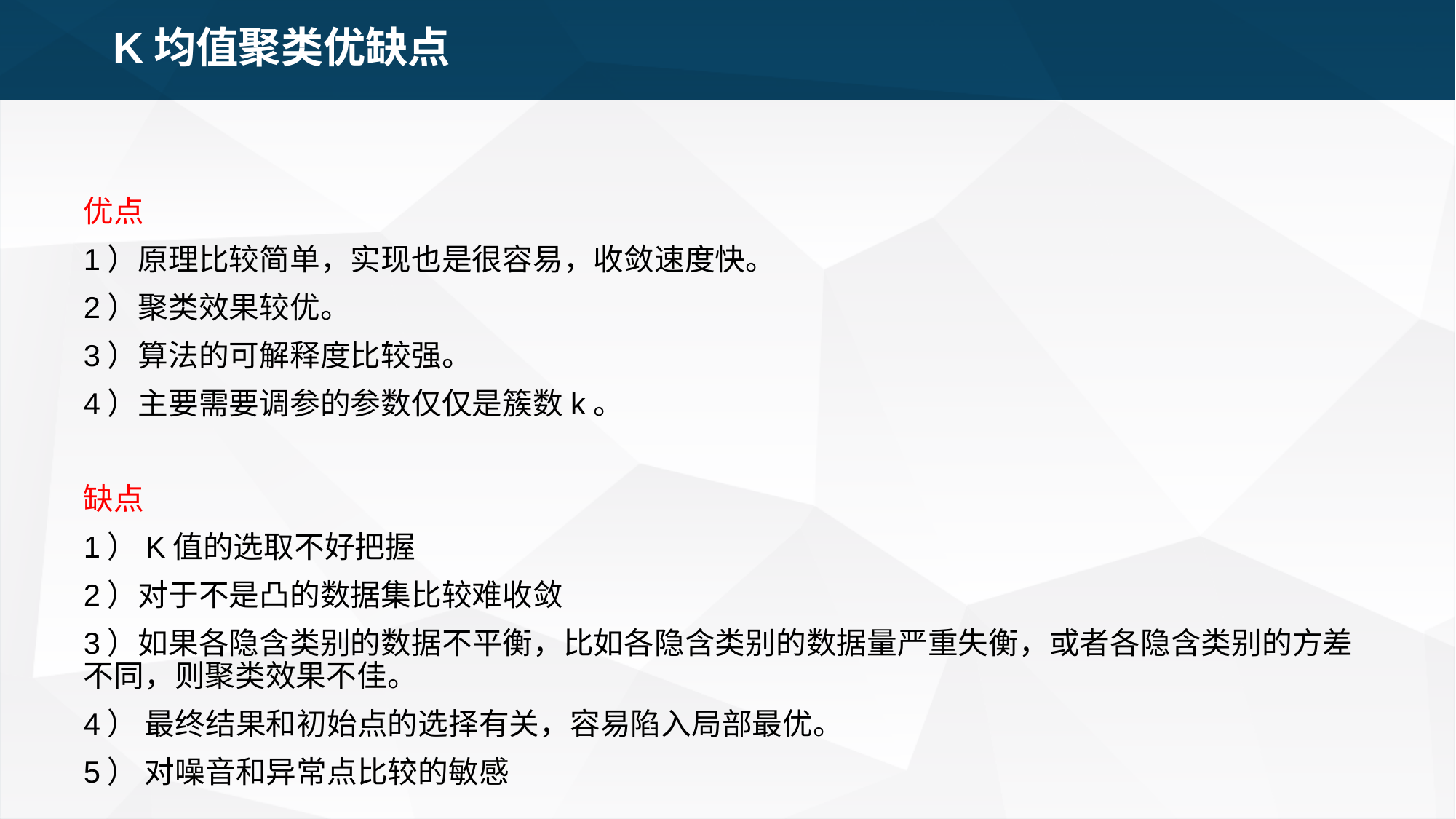

K均值聚类优缺点
优点
1）原理比较简单，实现也是很容易，收敛速度快。
2）聚类效果较优。
3）算法的可解释度比较强。
4）主要需要调参的参数仅仅是簇数k。

缺点
1）K值的选取不好把握
2）对于不是凸的数据集比较难收敛
3）如果各隐含类别的数据不平衡，比如各隐含类别的数据量严重失衡，或者各隐含类别的方差不同，则聚类效果不佳。
4） 最终结果和初始点的选择有关，容易陷入局部最优。
5） 对噪音和异常点比较的敏感